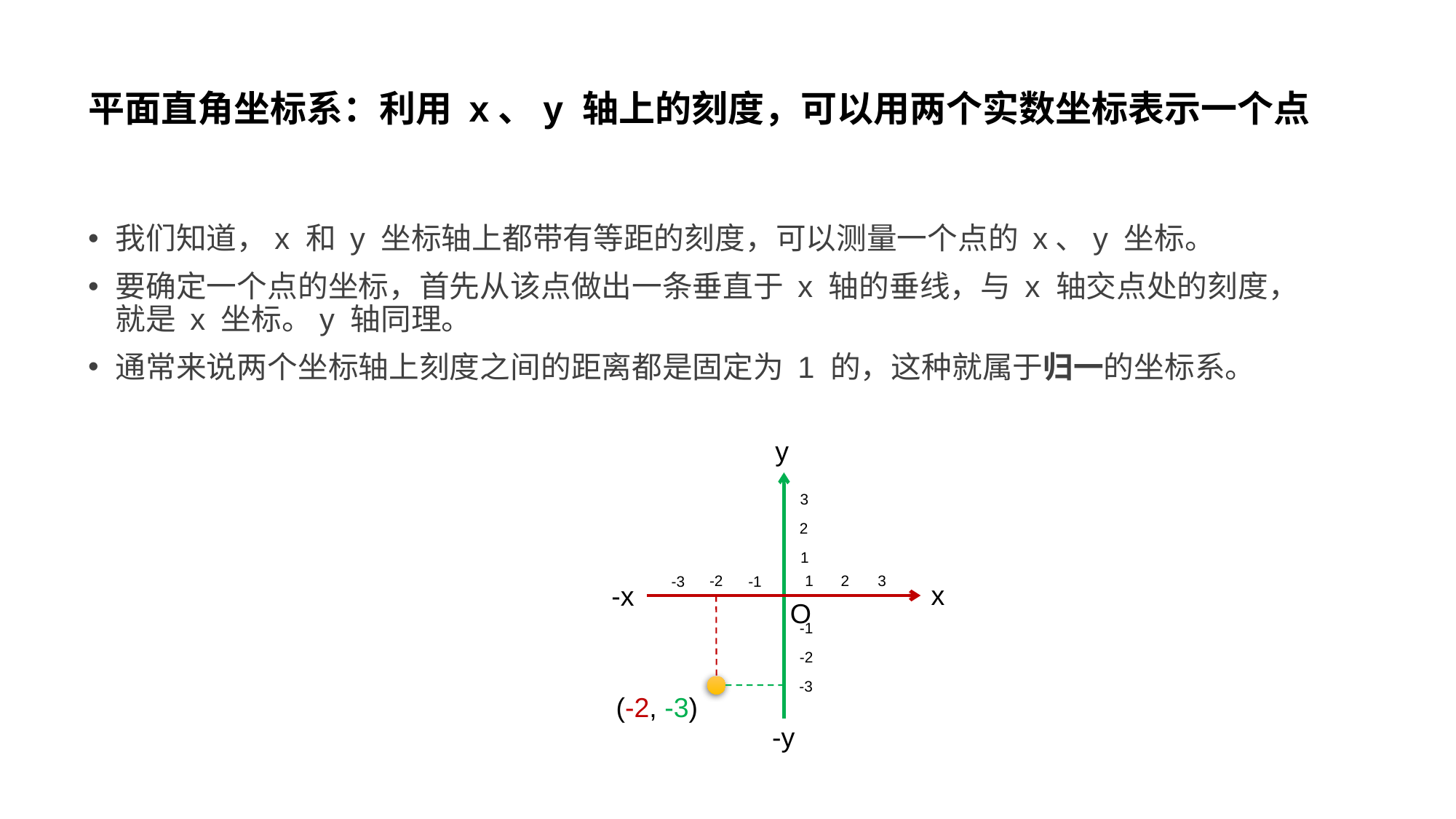

# 平面直角坐标系：利用 x、y 轴上的刻度，可以用两个实数坐标表示一个点
我们知道，x 和 y 坐标轴上都带有等距的刻度，可以测量一个点的 x、y 坐标。
要确定一个点的坐标，首先从该点做出一条垂直于 x 轴的垂线，与 x 轴交点处的刻度，就是 x 坐标。y 轴同理。
通常来说两个坐标轴上刻度之间的距离都是固定为 1 的，这种就属于归一的坐标系。
y
x
-x
-y
3
2
1
2
-2
1
3
-3
-1
O
-1
-2
-3

(-2, -3)